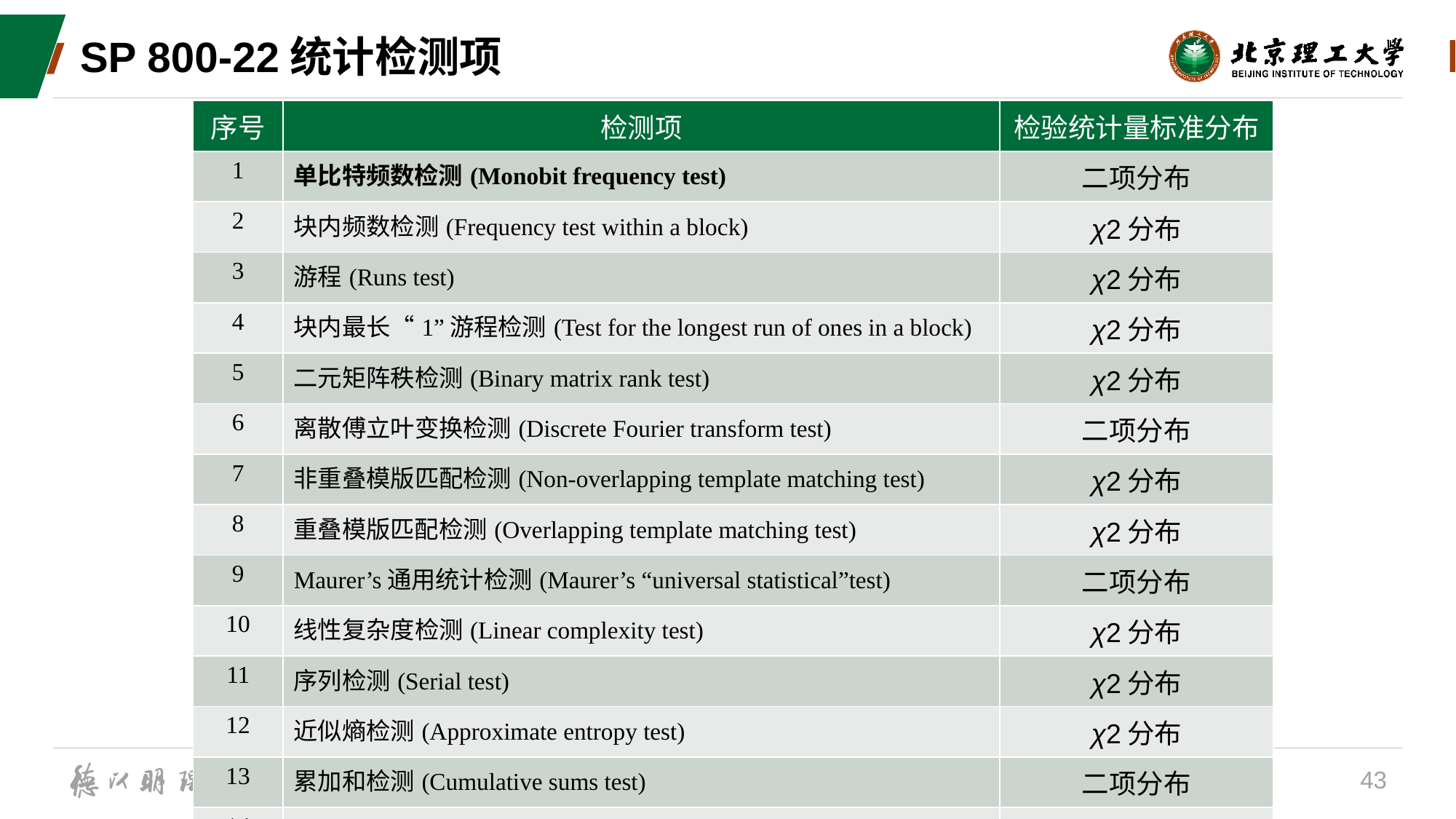

# SP 800-22统计检测项
| 序号 | 检测项 | 检验统计量标准分布 |
| --- | --- | --- |
| 1 | 单比特频数检测(Monobit frequency test) | 二项分布 |
| 2 | 块内频数检测(Frequency test within a block) | χ2分布 |
| 3 | 游程(Runs test) | χ2分布 |
| 4 | 块内最长“1”游程检测(Test for the longest run of ones in a block) | χ2分布 |
| 5 | 二元矩阵秩检测(Binary matrix rank test) | χ2分布 |
| 6 | 离散傅立叶变换检测(Discrete Fourier transform test) | 二项分布 |
| 7 | 非重叠模版匹配检测(Non-overlapping template matching test) | χ2分布 |
| 8 | 重叠模版匹配检测(Overlapping template matching test) | χ2分布 |
| 9 | Maurer’s通用统计检测(Maurer’s “universal statistical”test) | 二项分布 |
| 10 | 线性复杂度检测(Linear complexity test) | χ2分布 |
| 11 | 序列检测(Serial test) | χ2分布 |
| 12 | 近似熵检测(Approximate entropy test) | χ2分布 |
| 13 | 累加和检测(Cumulative sums test) | 二项分布 |
| 14 | 随机游走检测(Random excursions test) | χ2分布 |
| 15 | 随机游走变量检测(Random excursions variant test) | 二项分布 |